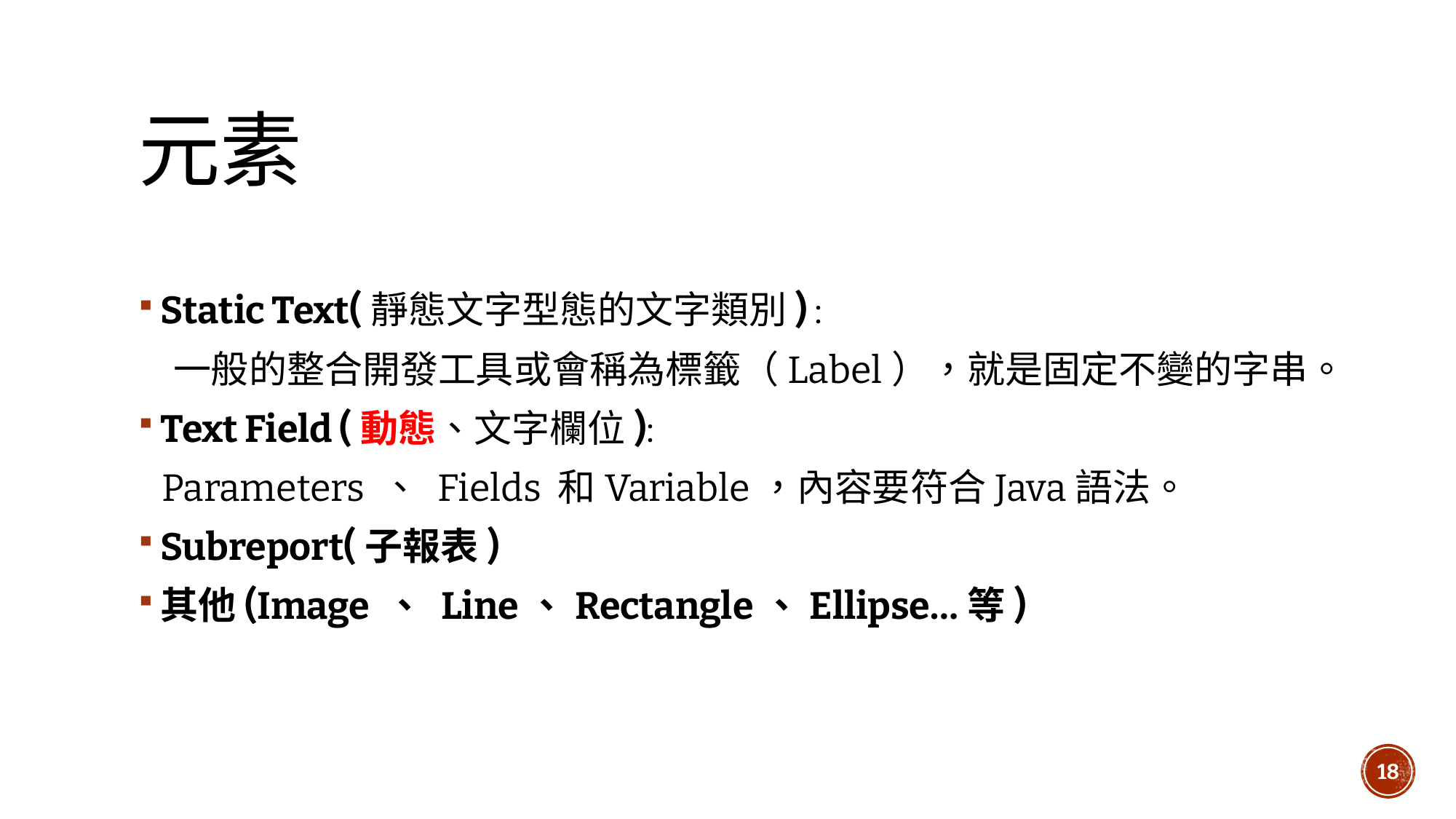

# 元素

Static Text(靜態文字型態的文字類別) :
   一般的整合開發工具或會稱為標籤（Label），就是固定不變的字串。
Text Field (動態、文字欄位):
   Parameters 、 Fields 和Variable，內容要符合Java語法。
Subreport(子報表)
其他(Image 、 Line、Rectangle、Ellipse…等)
18